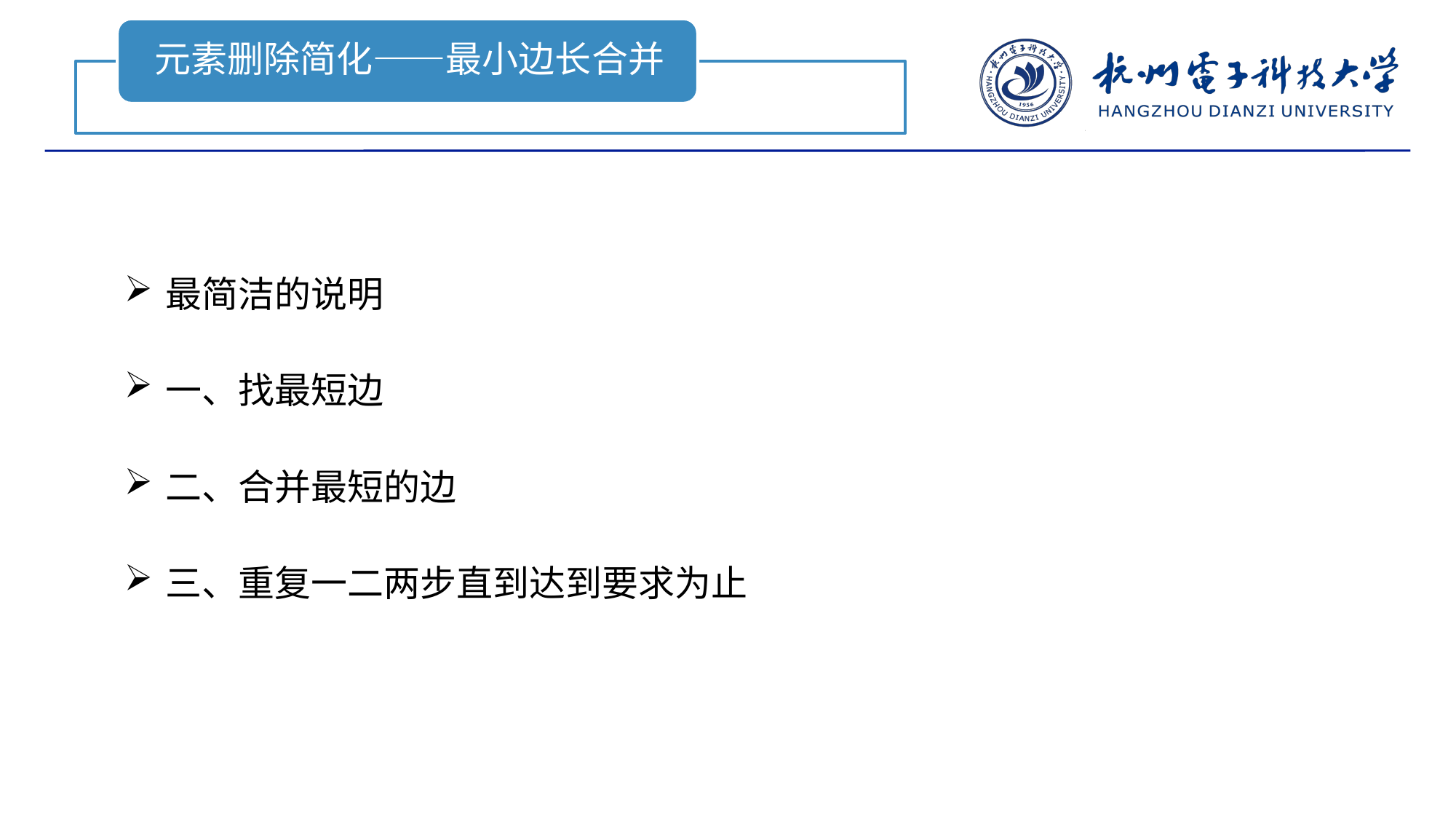

元素删除简化——最小边长合并
最简洁的说明
一、找最短边
二、合并最短的边
三、重复一二两步直到达到要求为止